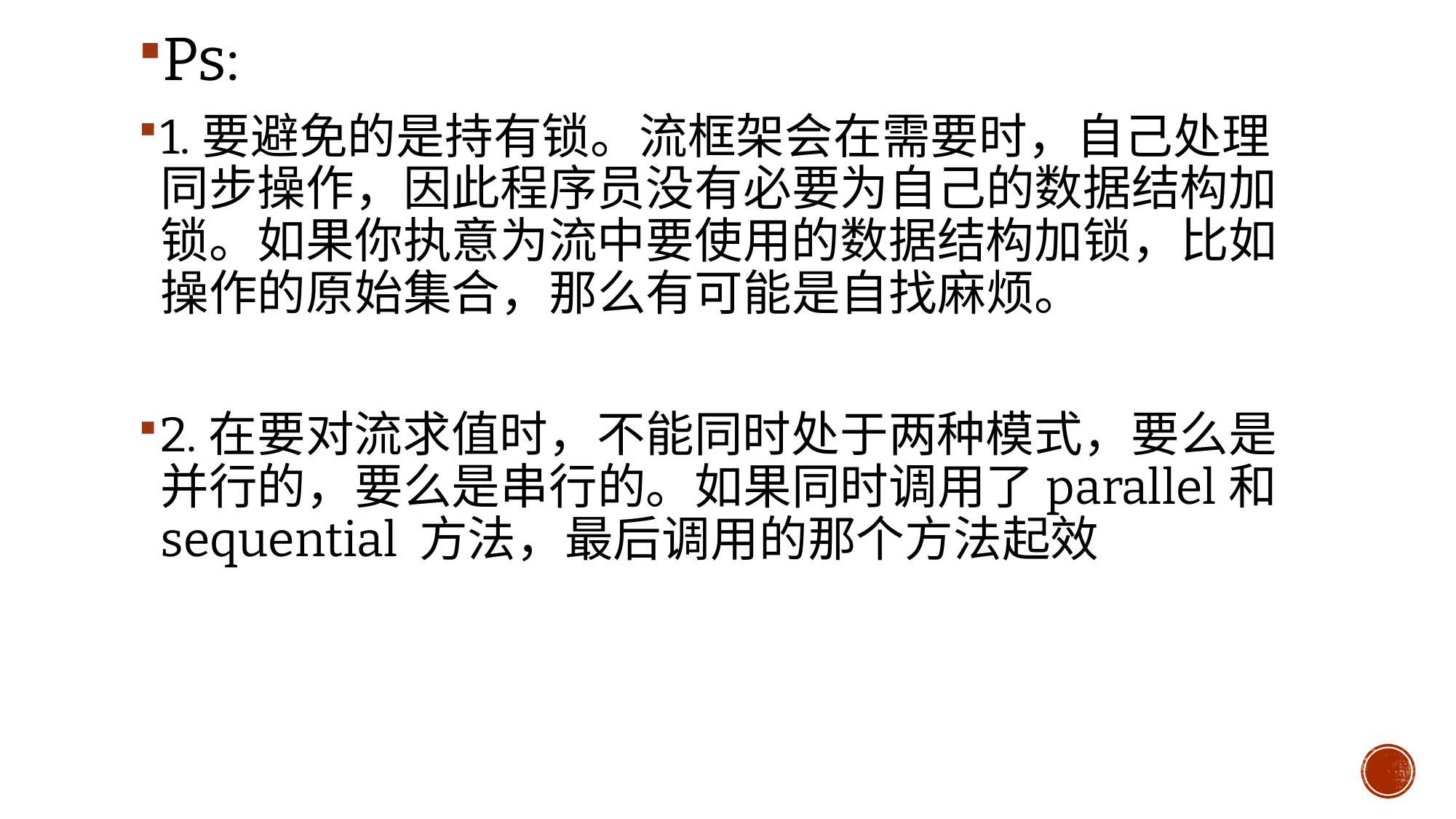

Ps:
1.要避免的是持有锁。流框架会在需要时，自己处理同步操作，因此程序员没有必要为自己的数据结构加锁。如果你执意为流中要使用的数据结构加锁，比如操作的原始集合，那么有可能是自找麻烦。

2.在要对流求值时，不能同时处于两种模式，要么是并行的，要么是串行的。如果同时调用了parallel和sequential 方法，最后调用的那个方法起效